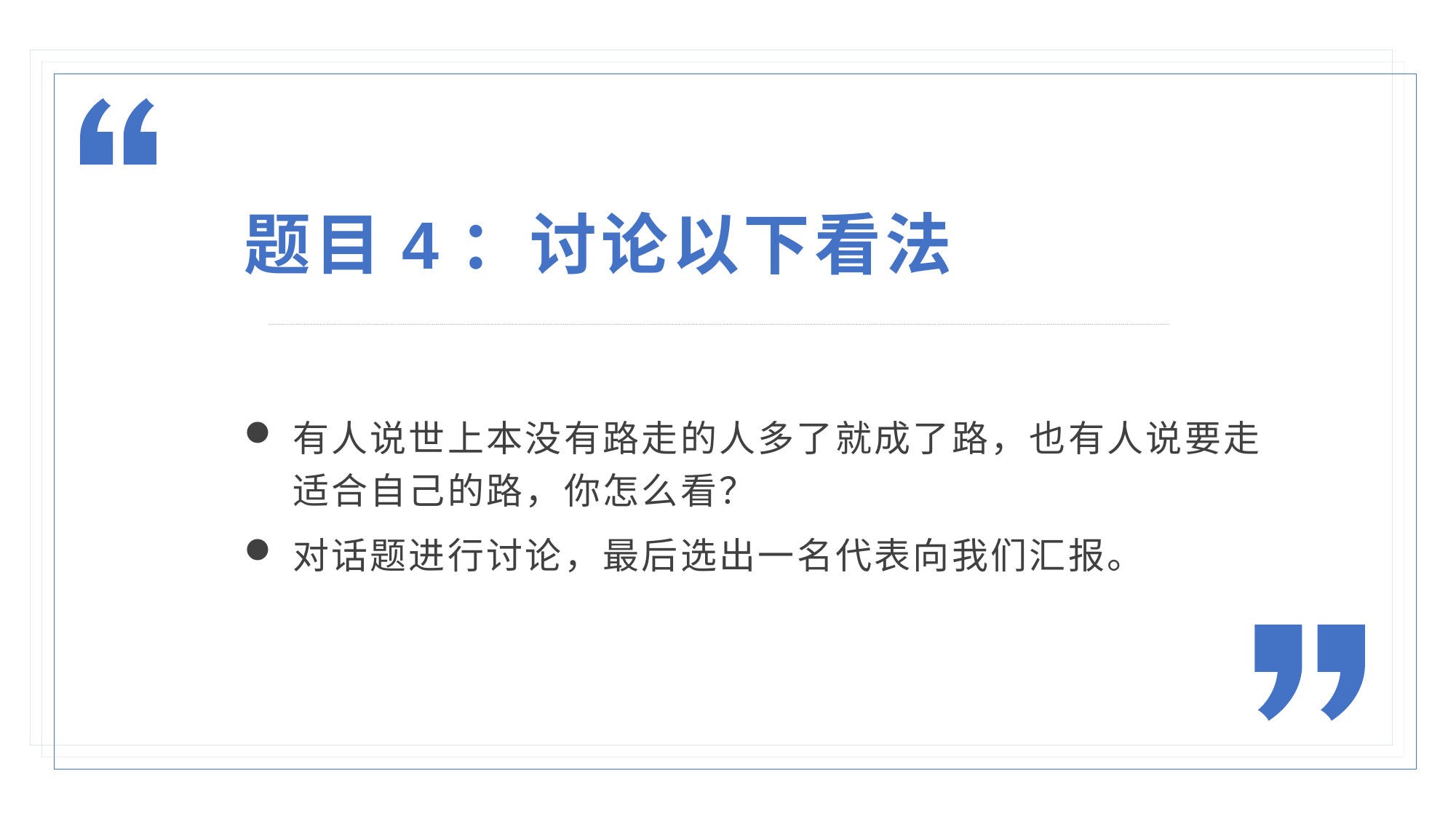

题目4：讨论以下看法
有人说世上本没有路走的人多了就成了路，也有人说要走适合自己的路，你怎么看？
对话题进行讨论，最后选出一名代表向我们汇报。